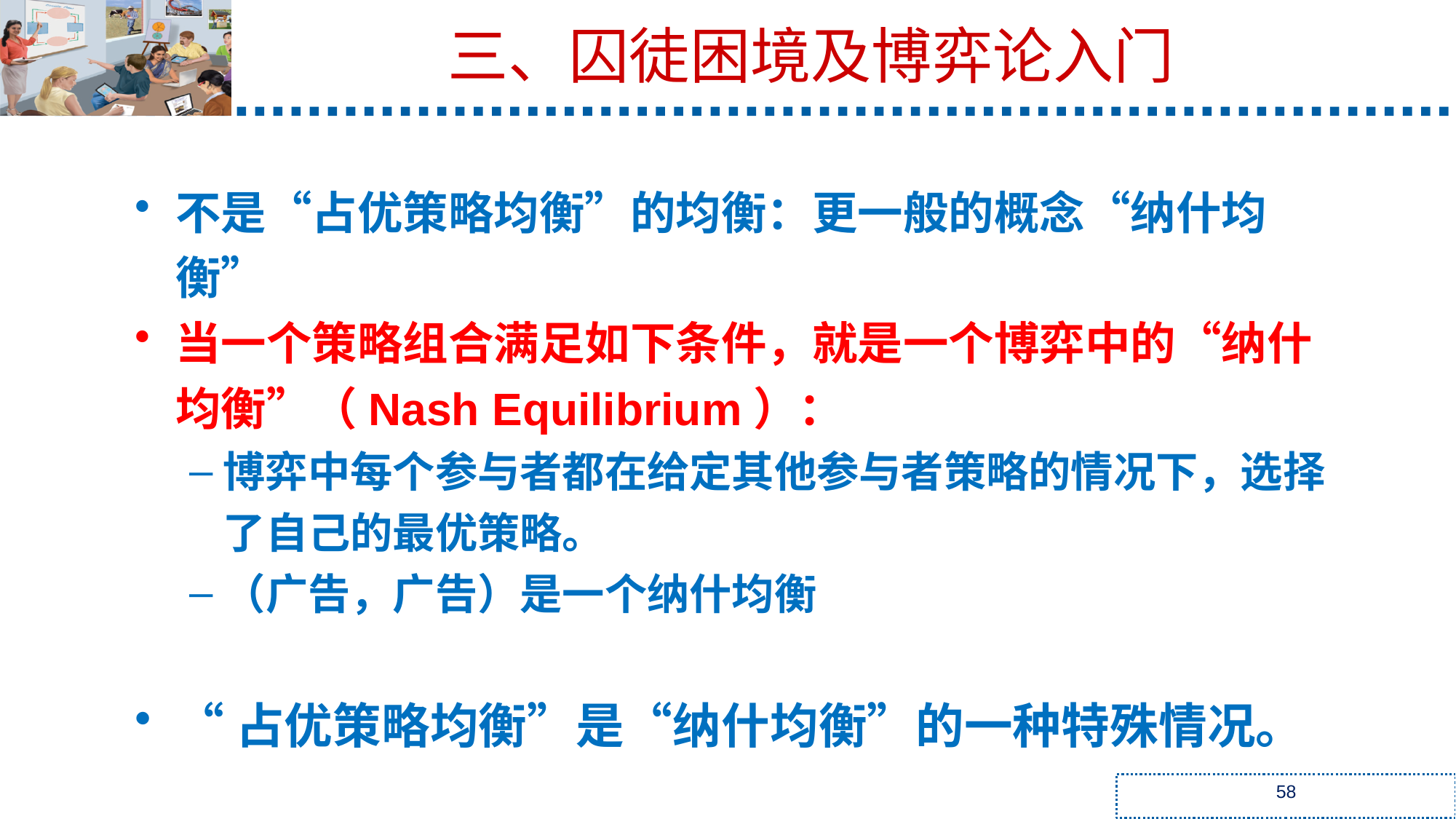

三、囚徒困境及博弈论入门

不是“占优策略均衡”的均衡：更一般的概念“纳什均衡”
当一个策略组合满足如下条件，就是一个博弈中的“纳什均衡”（Nash Equilibrium）：
博弈中每个参与者都在给定其他参与者策略的情况下，选择了自己的最优策略。
（广告，广告）是一个纳什均衡

“占优策略均衡”是“纳什均衡”的一种特殊情况。

58